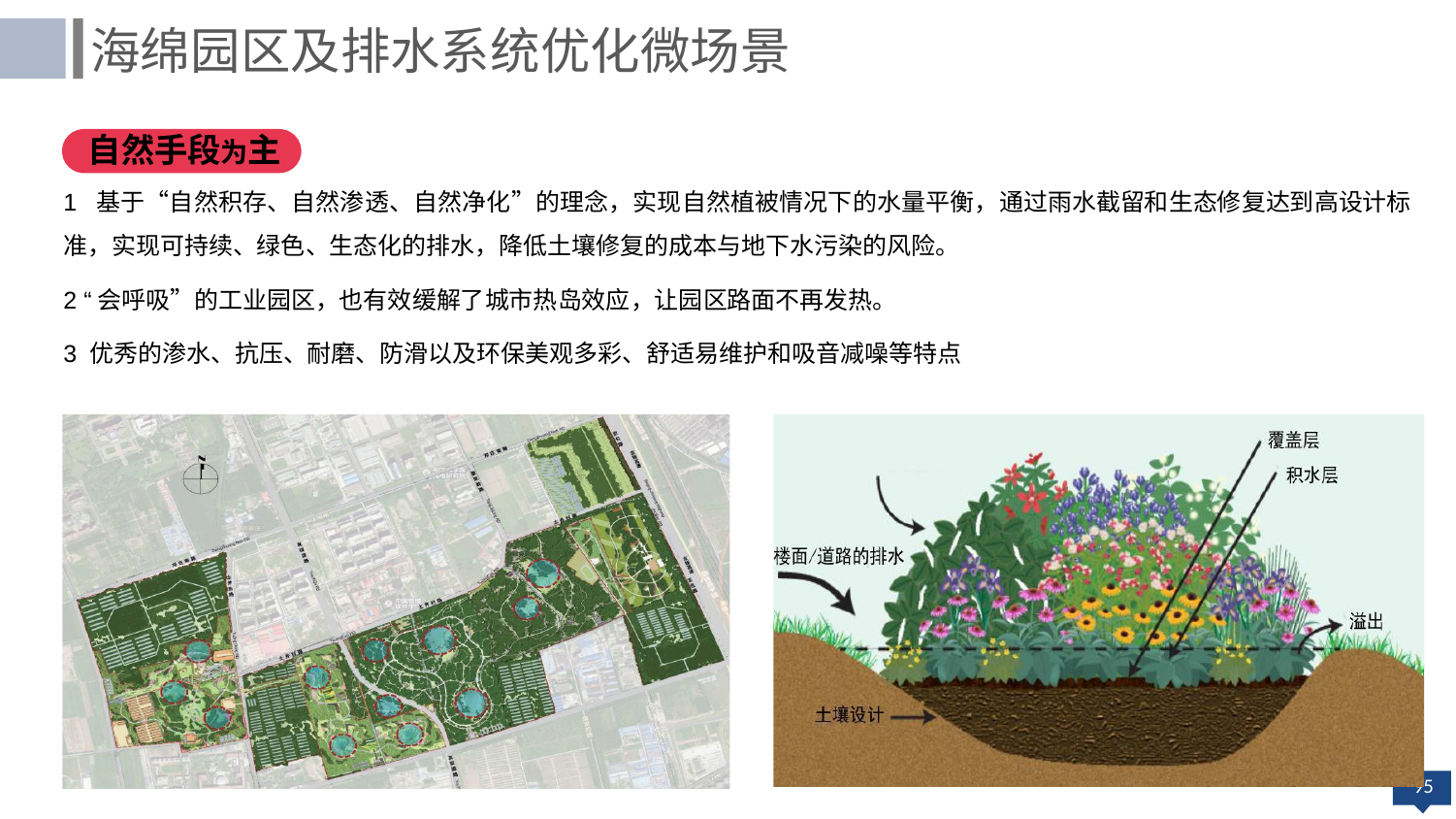

海绵园区及排水系统优化微场景

自然手段为主
1  基于“自然积存、自然渗透、自然净化”的理念，实现自然植被情况下的水量平衡，通过雨水截留和生态修复达到高设计标
准，实现可持续、绿色、生态化的排水，降低土壤修复的成本与地下水污染的风险。

2 “会呼吸”的工业园区，也有效缓解了城市热岛效应，让园区路面不再发热。

3 优秀的渗水、抗压、耐磨、防滑以及环保美观多彩、舒适易维护和吸音减噪等特点